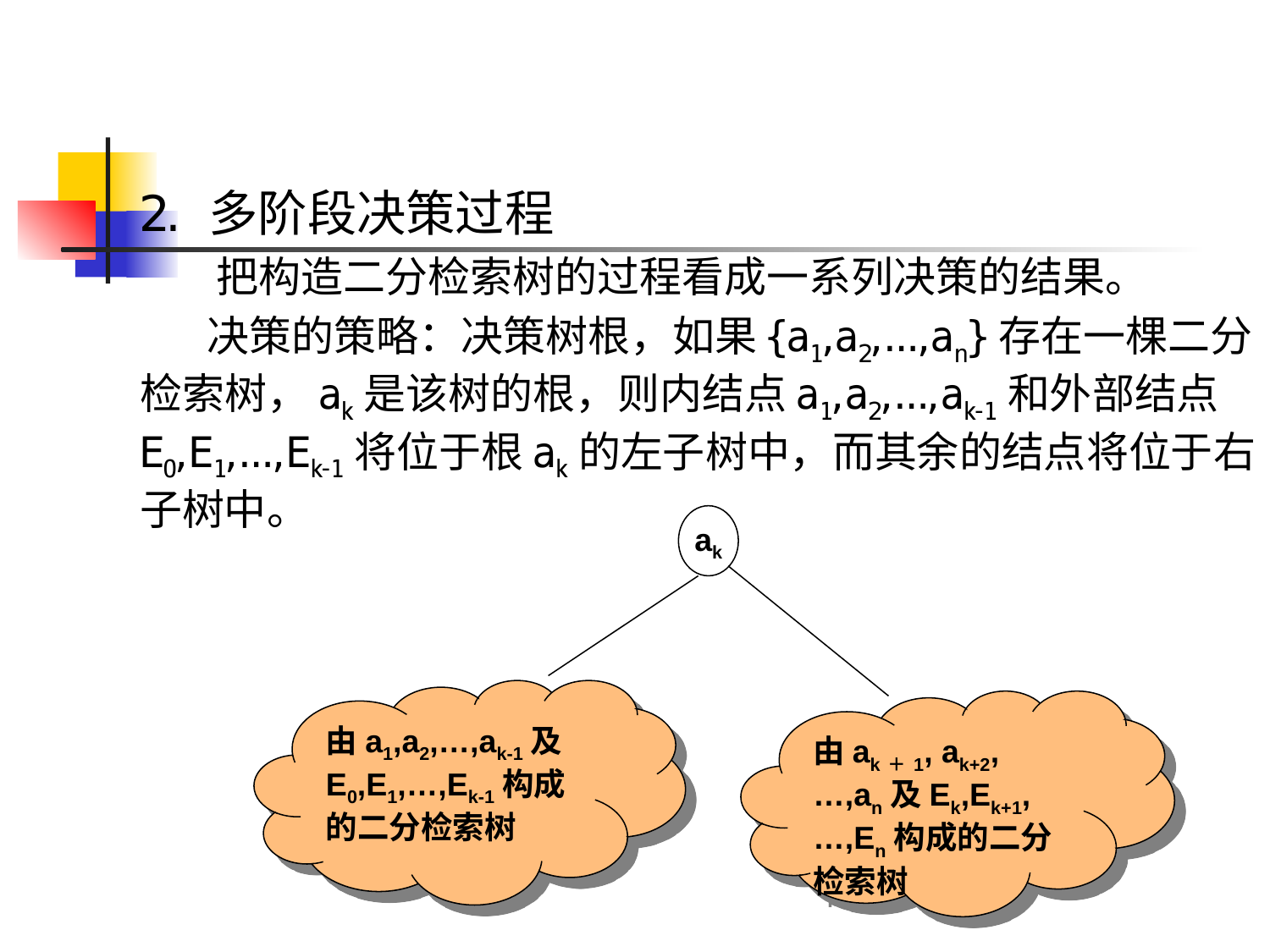

2. 多阶段决策过程
       把构造二分检索树的过程看成一系列决策的结果。
      决策的策略：决策树根，如果{a1,a2,…,an}存在一棵二分检索树，ak是该树的根，则内结点a1,a2,…,ak-1和外部结点E0,E1,…,Ek-1将位于根ak的左子树中，而其余的结点将位于右子树中。

ak

由a1,a2,…,ak-1及E0,E1,…,Ek-1构成的二分检索树
由ak＋1, ak+2,  …,an及Ek,Ek+1,…,En构成的二分检索树
78